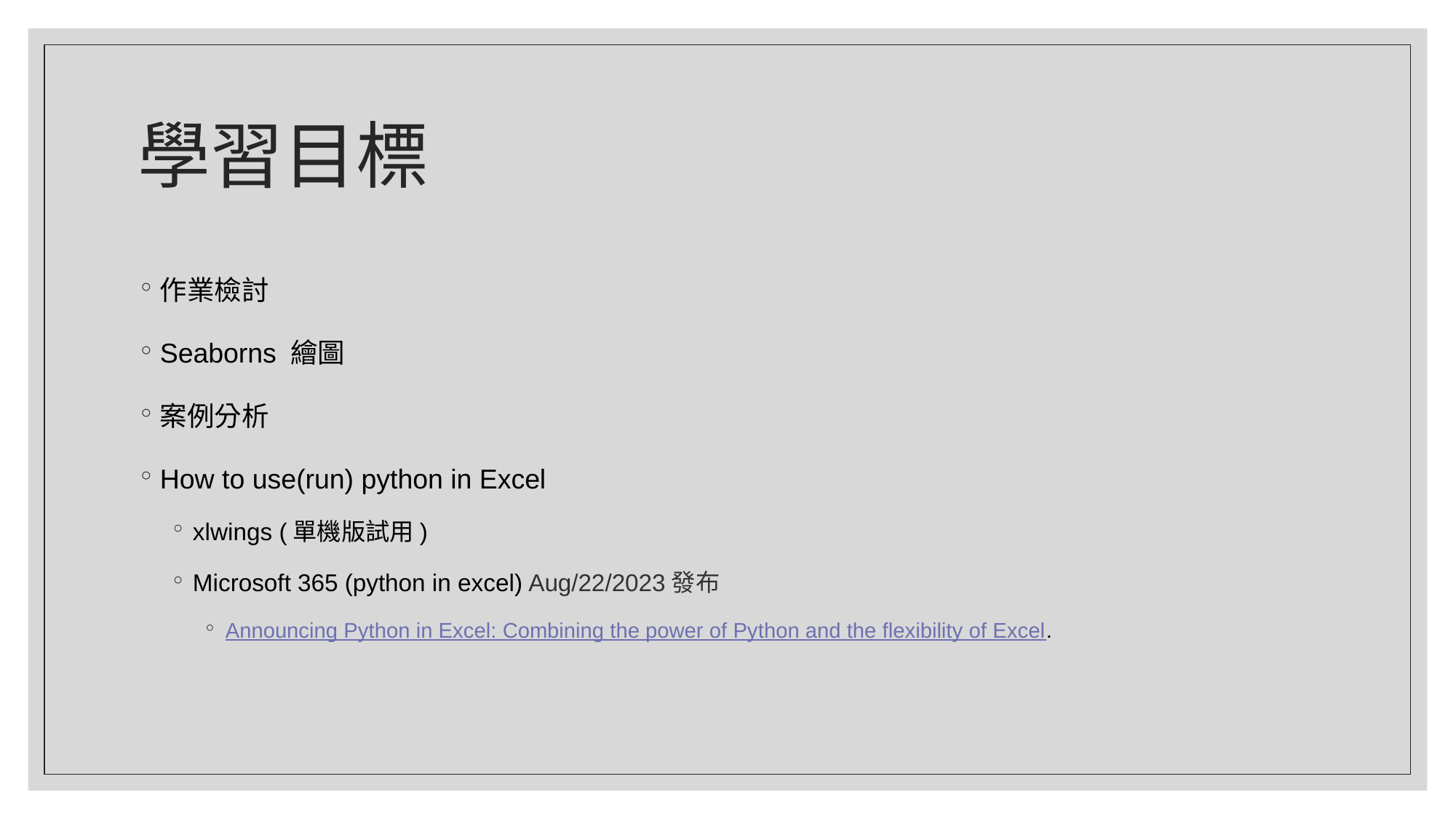

# 學習目標
作業檢討
Seaborns 繪圖
案例分析
How to use(run) python in Excel
xlwings (單機版試用)
Microsoft 365 (python in excel) Aug/22/2023發布
Announcing Python in Excel: Combining the power of Python and the flexibility of Excel.